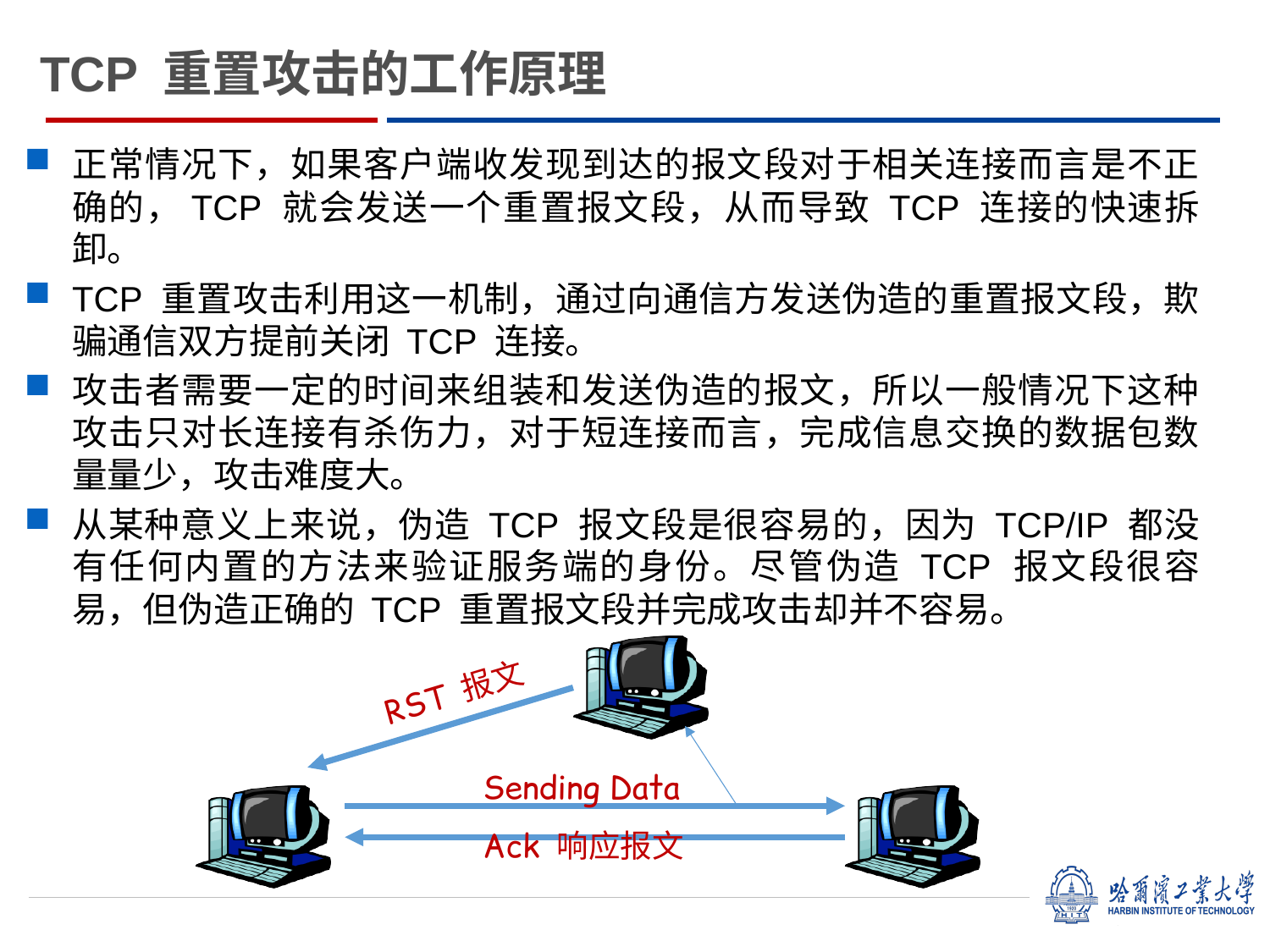

TCP 重置攻击的工作原理
正常情况下，如果客户端收发现到达的报文段对于相关连接而言是不正确的，TCP 就会发送一个重置报文段，从而导致 TCP 连接的快速拆卸。
TCP 重置攻击利用这一机制，通过向通信方发送伪造的重置报文段，欺骗通信双方提前关闭 TCP 连接。
攻击者需要一定的时间来组装和发送伪造的报文，所以一般情况下这种攻击只对长连接有杀伤力，对于短连接而言，完成信息交换的数据包数量量少，攻击难度大。
从某种意义上来说，伪造 TCP 报文段是很容易的，因为 TCP/IP 都没有任何内置的方法来验证服务端的身份。尽管伪造 TCP 报文段很容易，但伪造正确的 TCP 重置报文段并完成攻击却并不容易。
RST 报文

Sending Data
Ack 响应报文